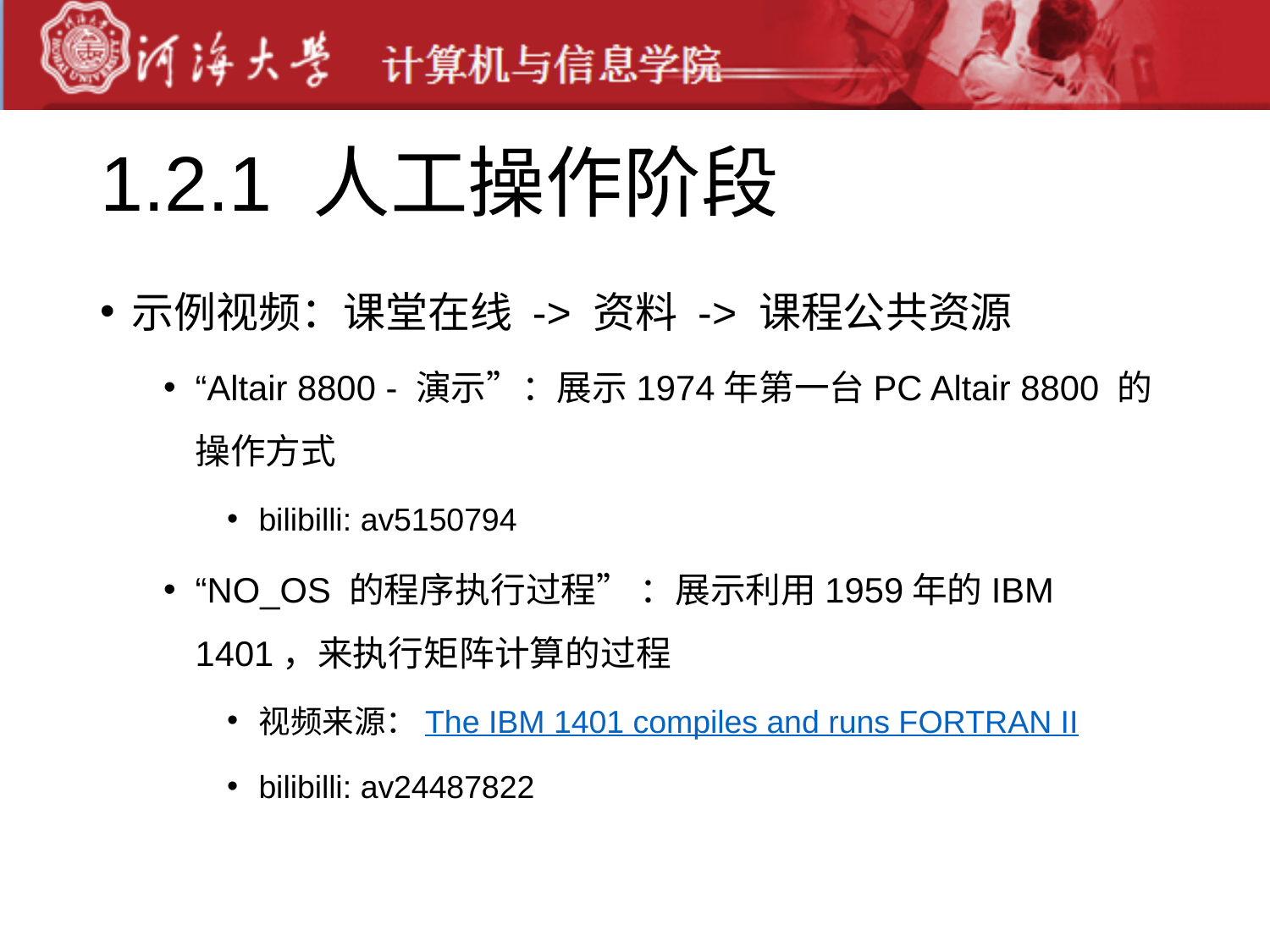

# 1.2.1 人工操作阶段
示例视频：课堂在线 -> 资料 -> 课程公共资源
“Altair 8800 - 演示”：展示1974年第一台PC Altair 8800 的操作方式
bilibilli: av5150794
“NO_OS 的程序执行过程” ：展示利用1959年的IBM 1401，来执行矩阵计算的过程
视频来源：The IBM 1401 compiles and runs FORTRAN II
bilibilli: av24487822